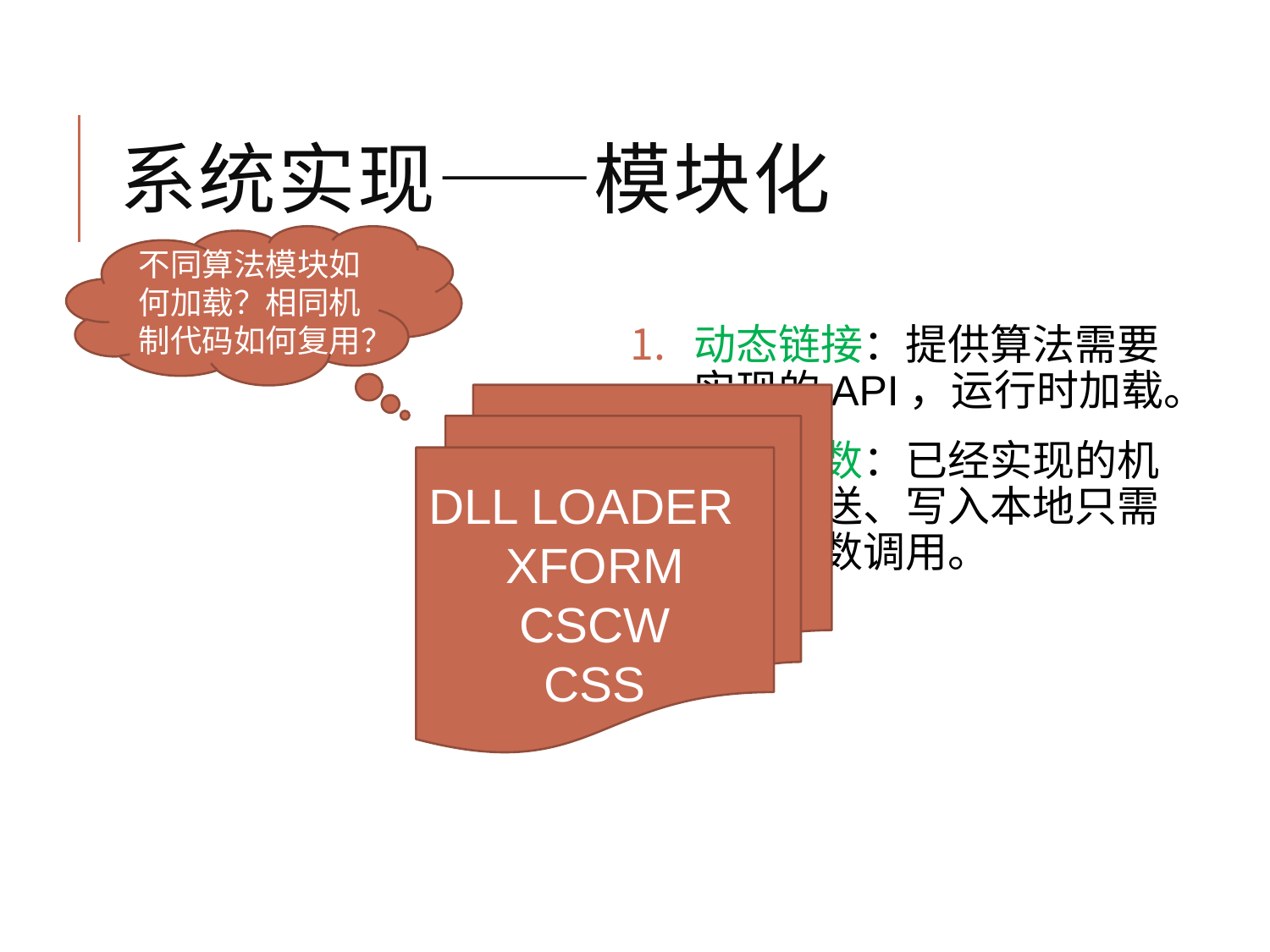

# 系统实现——模块化
不同算法模块如何加载？相同机制代码如何复用？
动态链接：提供算法需要实现的API，运行时加载。
回调函数：已经实现的机制，发送、写入本地只需一个函数调用。
DLL LOADER
XFORM
CSCW
CSS